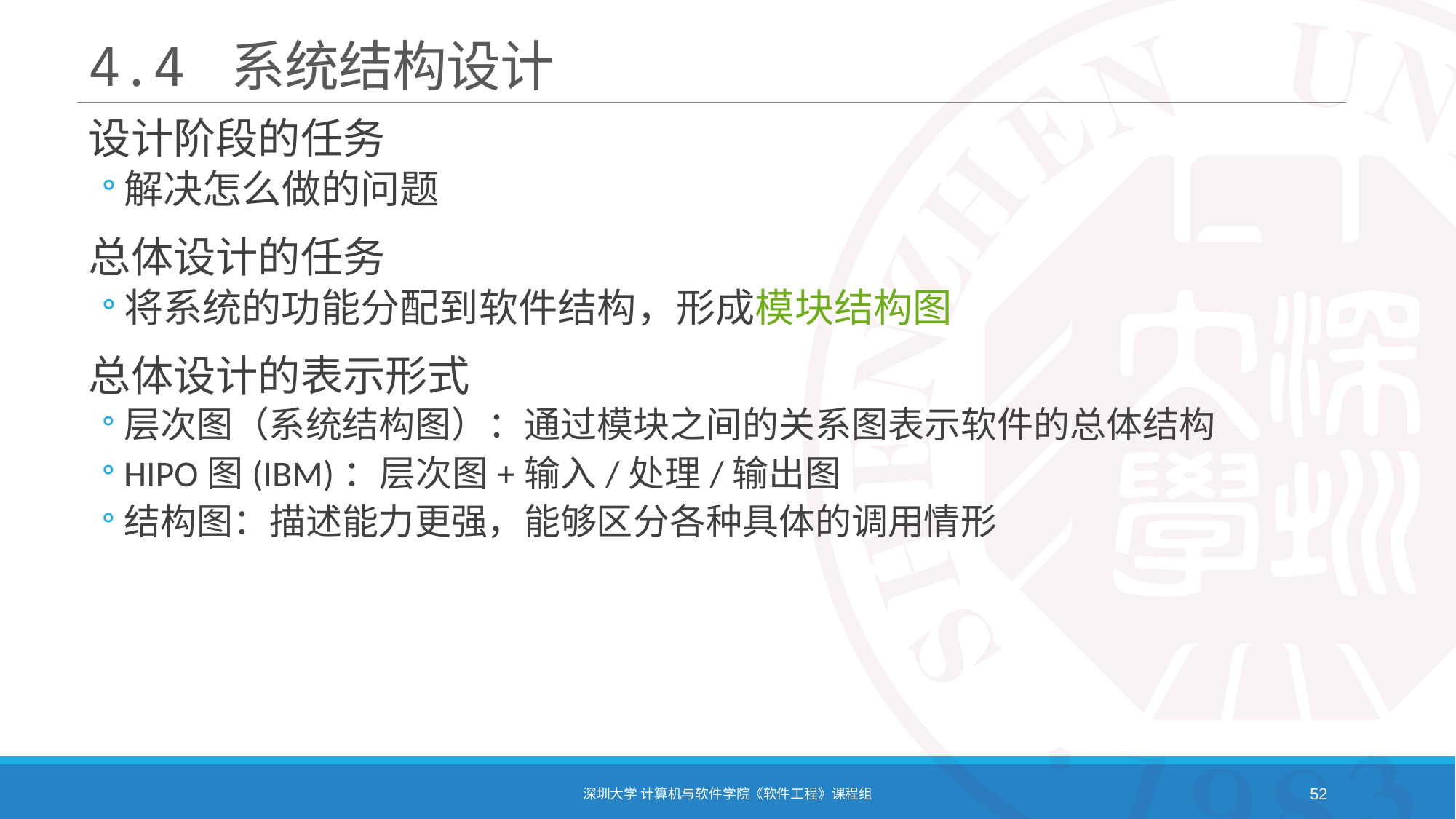

# 4.4 系统结构设计
设计阶段的任务
解决怎么做的问题
总体设计的任务
将系统的功能分配到软件结构，形成模块结构图
总体设计的表示形式
层次图（系统结构图）：通过模块之间的关系图表示软件的总体结构
HIPO图(IBM)：层次图+输入/处理/输出图
结构图：描述能力更强，能够区分各种具体的调用情形

深圳大学 计算机与软件学院《软件工程》课程组
52